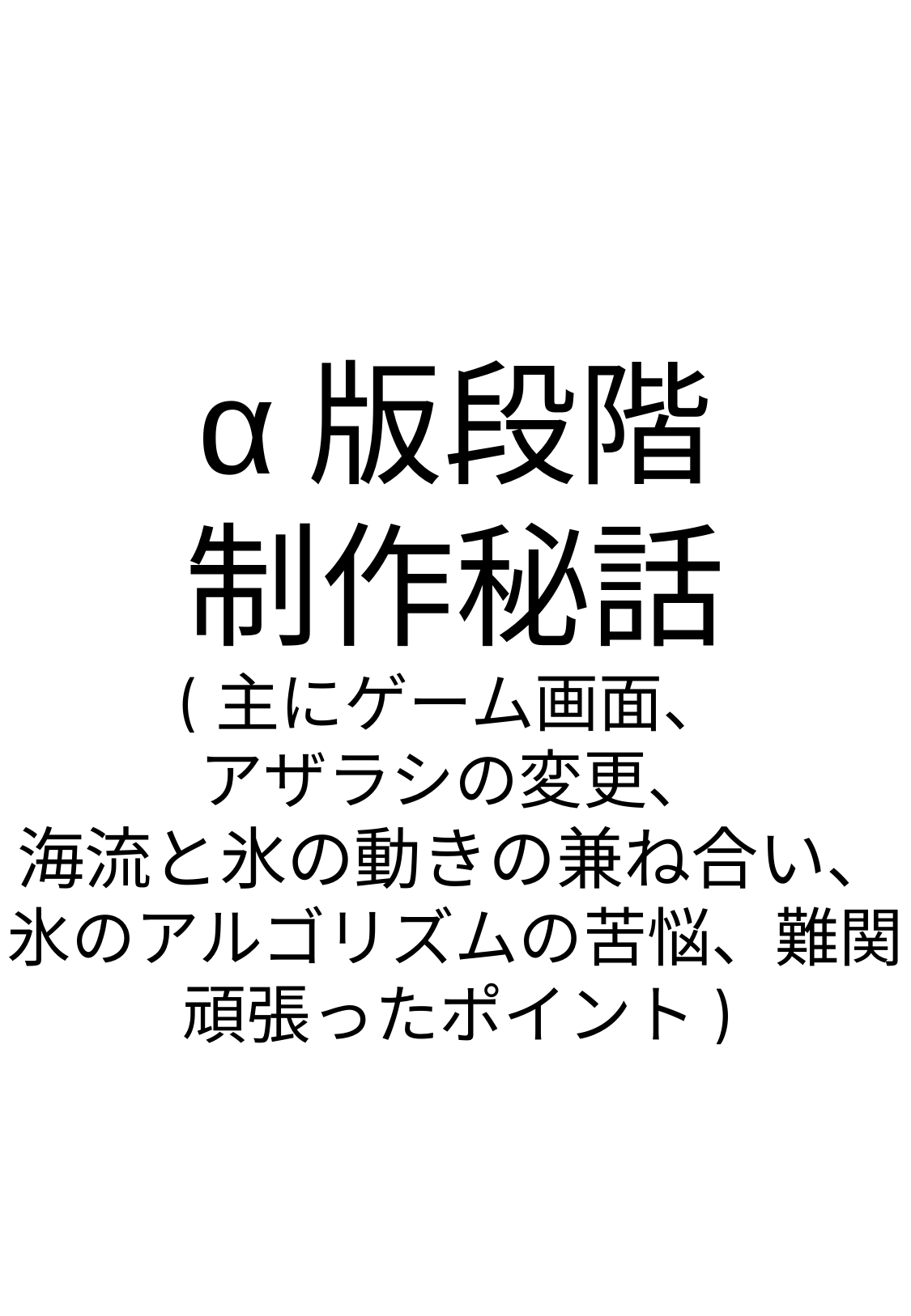

α版段階
制作秘話
(主にゲーム画面、
アザラシの変更、
海流と氷の動きの兼ね合い、
氷のアルゴリズムの苦悩、難関
頑張ったポイント)